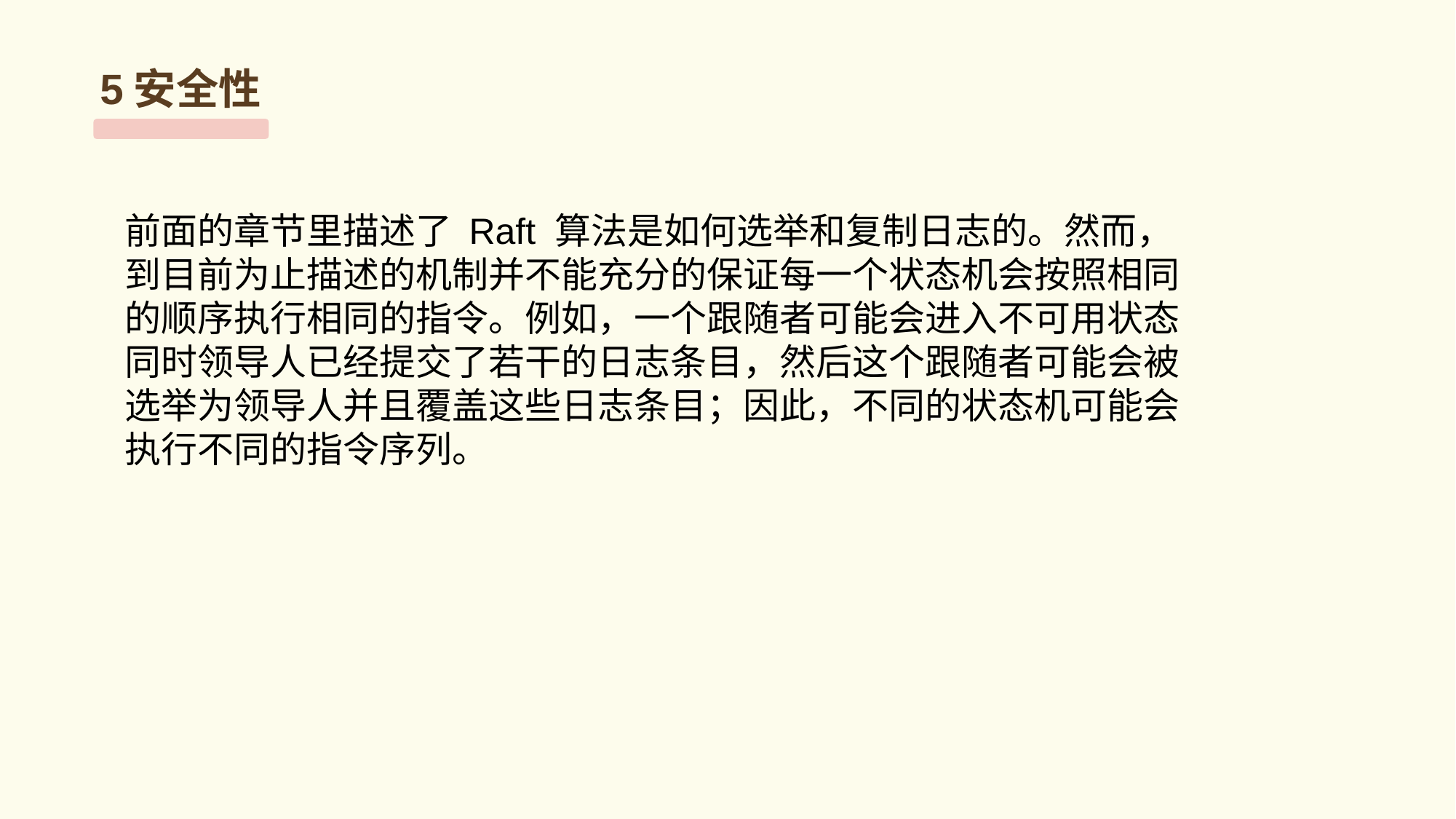

5安全性

前面的章节里描述了 Raft 算法是如何选举和复制日志的。然而，到目前为止描述的机制并不能充分的保证每一个状态机会按照相同的顺序执行相同的指令。例如，一个跟随者可能会进入不可用状态同时领导人已经提交了若干的日志条目，然后这个跟随者可能会被选举为领导人并且覆盖这些日志条目；因此，不同的状态机可能会执行不同的指令序列。